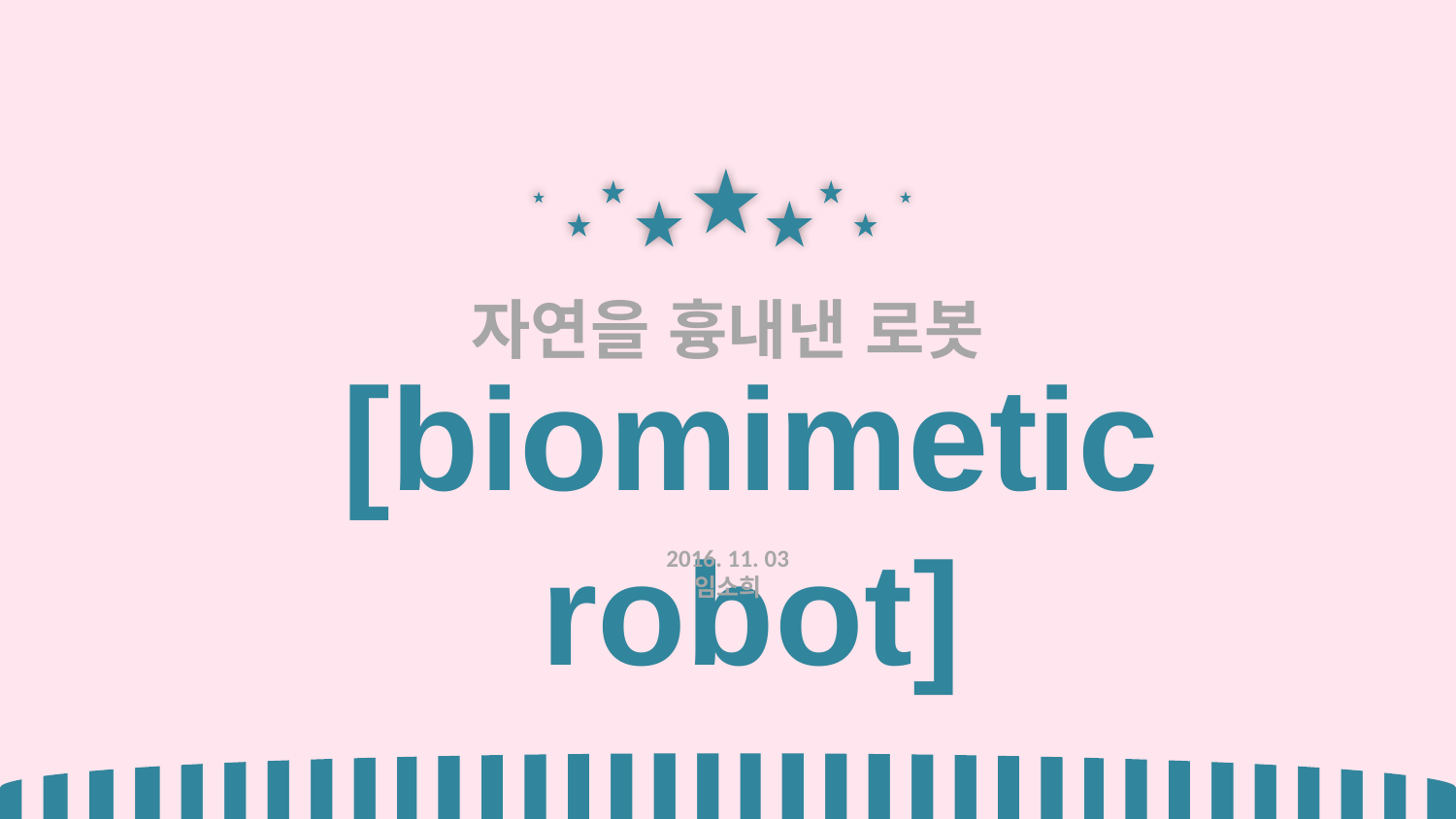

자연을 흉내낸 로봇
[biomimetic robot]
2016. 11. 03
임소희